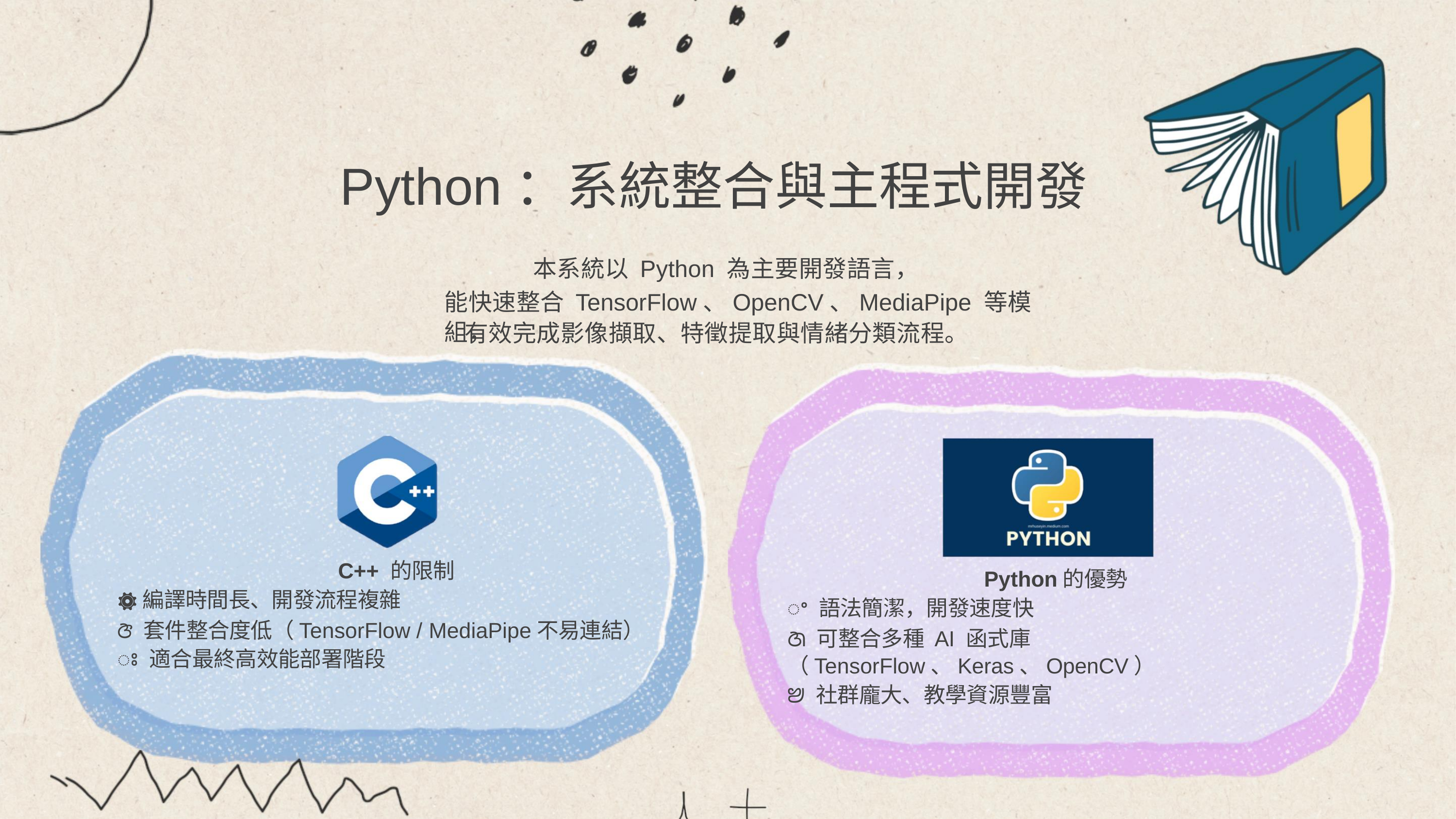

Python：系統整合與主程式開發
本系統以 Python 為主要開發語言，
能快速整合 TensorFlow、OpenCV、MediaPipe 等模組，
有效完成影像擷取、特徵提取與情緒分類流程。
C++ 的限制
Python的優勢
⚙️編譯時間長、開發流程複雜
ꢆ 套件整合度低（TensorFlow / MediaPipe不易連結）
ꢁ 適合最終高效能部署階段
ꢀ 語法簡潔，開發速度快
ꢇ 可整合多種 AI 函式庫（TensorFlow、Keras、OpenCV）
ꢈ 社群龐大、教學資源豐富